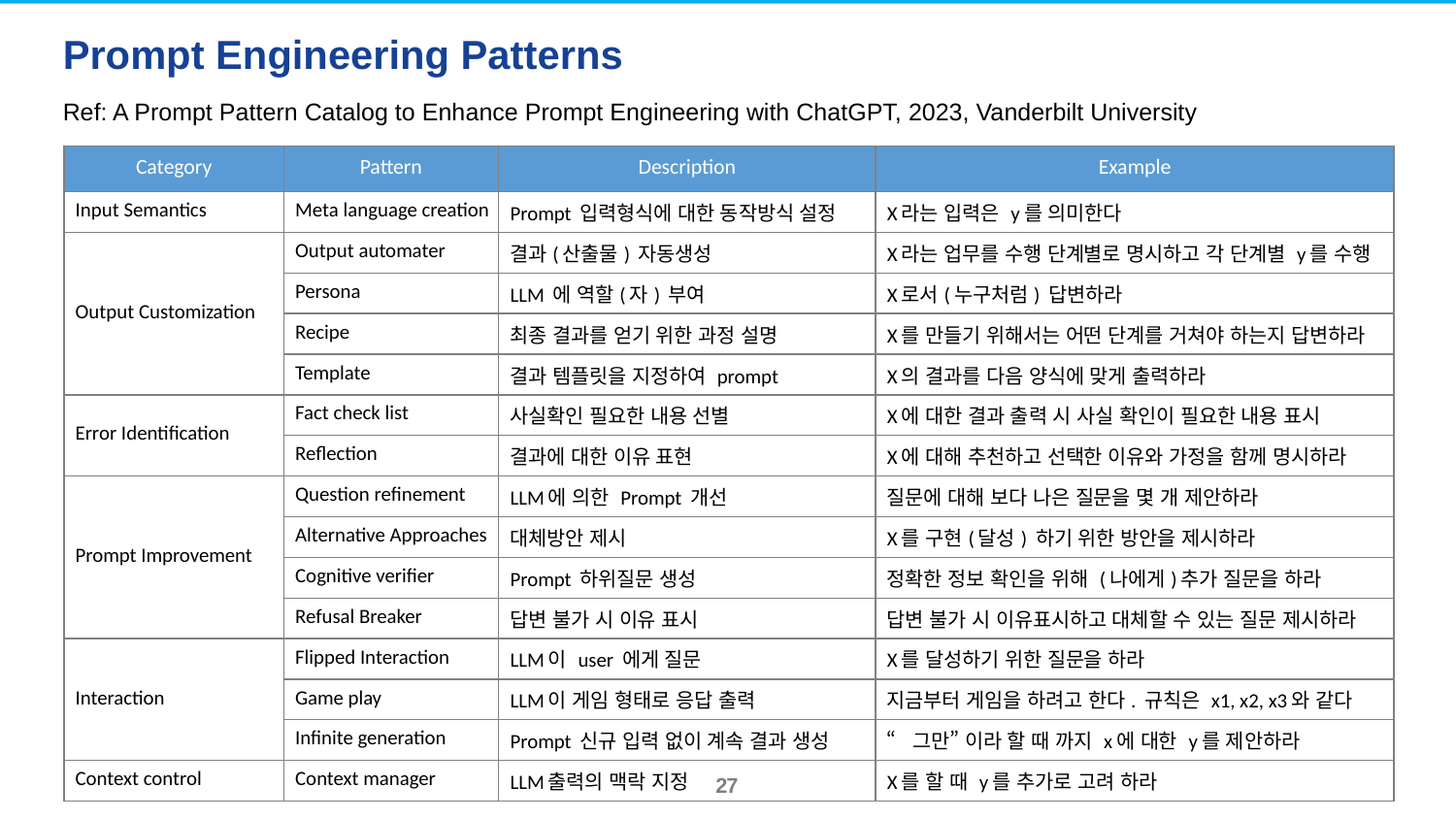

# Prompt Engineering Patterns
Ref: A Prompt Pattern Catalog to Enhance Prompt Engineering with ChatGPT, 2023, Vanderbilt University
| Category | Pattern | Description | Example |
| --- | --- | --- | --- |
| Input Semantics | Meta language creation | Prompt 입력형식에 대한 동작방식 설정 | X라는 입력은 y를 의미한다 |
| Output Customization | Output automater | 결과(산출물) 자동생성 | X라는 업무를 수행 단계별로 명시하고 각 단계별 y를 수행 |
|  | Persona | LLM 에 역할(자) 부여 | X로서(누구처럼) 답변하라 |
|  | Recipe | 최종 결과를 얻기 위한 과정 설명 | X를 만들기 위해서는 어떤 단계를 거쳐야 하는지 답변하라 |
|  | Template | 결과 템플릿을 지정하여 prompt | X의 결과를 다음 양식에 맞게 출력하라 |
| Error Identification | Fact check list | 사실확인 필요한 내용 선별 | X에 대한 결과 출력 시 사실 확인이 필요한 내용 표시 |
|  | Reflection | 결과에 대한 이유 표현 | X에 대해 추천하고 선택한 이유와 가정을 함께 명시하라 |
| Prompt Improvement | Question refinement | LLM에 의한 Prompt 개선 | 질문에 대해 보다 나은 질문을 몇 개 제안하라 |
|  | Alternative Approaches | 대체방안 제시 | X를 구현(달성) 하기 위한 방안을 제시하라 |
|  | Cognitive verifier | Prompt 하위질문 생성 | 정확한 정보 확인을 위해 (나에게)추가 질문을 하라 |
|  | Refusal Breaker | 답변 불가 시 이유 표시 | 답변 불가 시 이유표시하고 대체할 수 있는 질문 제시하라 |
| Interaction | Flipped Interaction | LLM이 user 에게 질문 | X를 달성하기 위한 질문을 하라 |
|  | Game play | LLM이 게임 형태로 응답 출력 | 지금부터 게임을 하려고 한다. 규칙은 x1, x2, x3와 같다 |
|  | Infinite generation | Prompt 신규 입력 없이 계속 결과 생성 | “그만” 이라 할 때 까지 x에 대한 y를 제안하라 |
| Context control | Context manager | LLM출력의 맥락 지정 | X를 할 때 y를 추가로 고려 하라 |